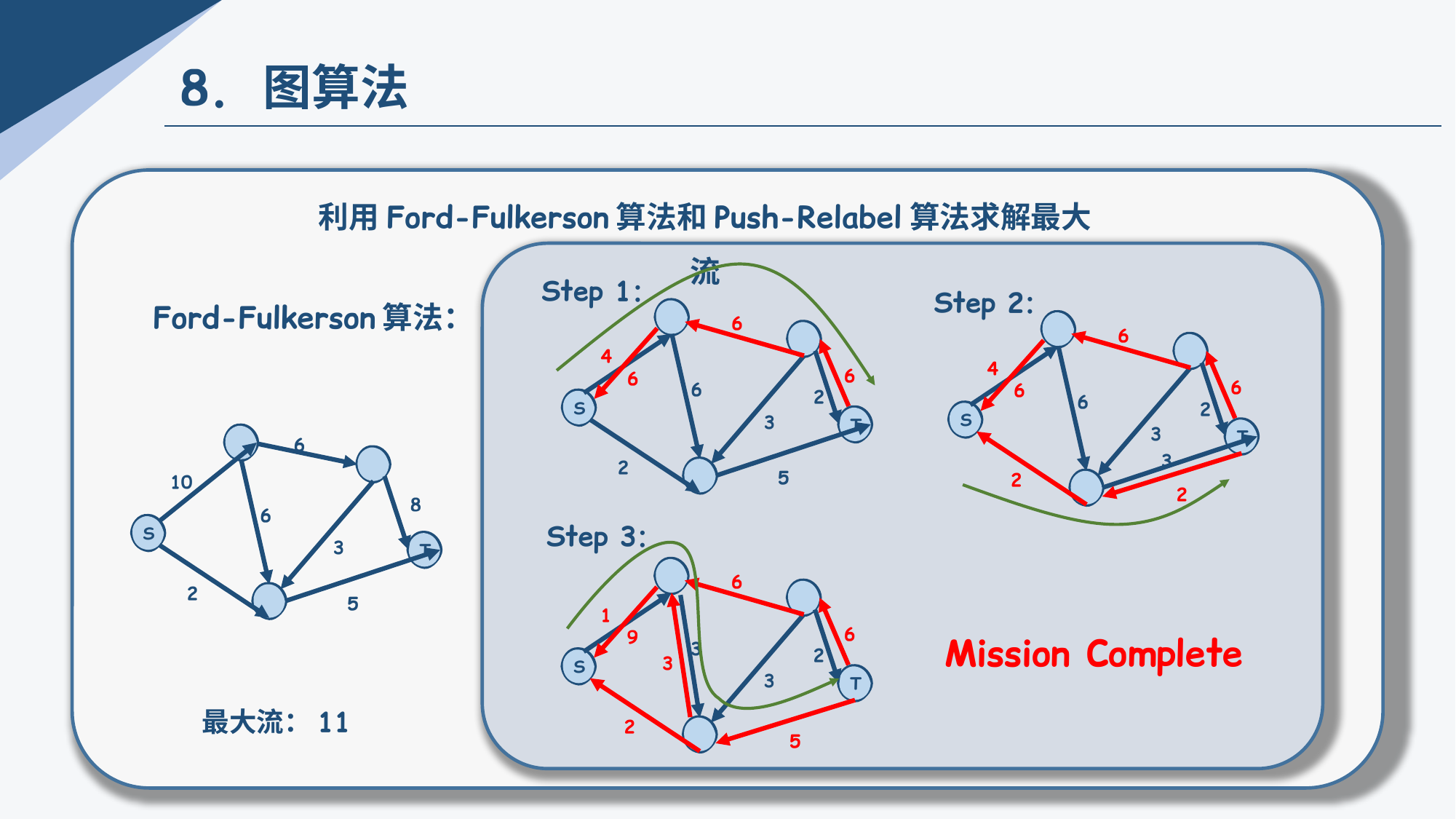

8. 图算法

利用Ford-Fulkerson算法和Push-Relabel算法求解最大流

Step 1:
Step 2:

Ford-Fulkerson算法：
6

6

4

4
6
6
6
6
6
2
6
2
3
S
3
S
T
6

10
8
6
3
S
T
2
5

T
3
2
5
2

2

Step 3:

6

1
Mission Complete
6
9
3
2
3
3
S
T
最大流：11
2
5